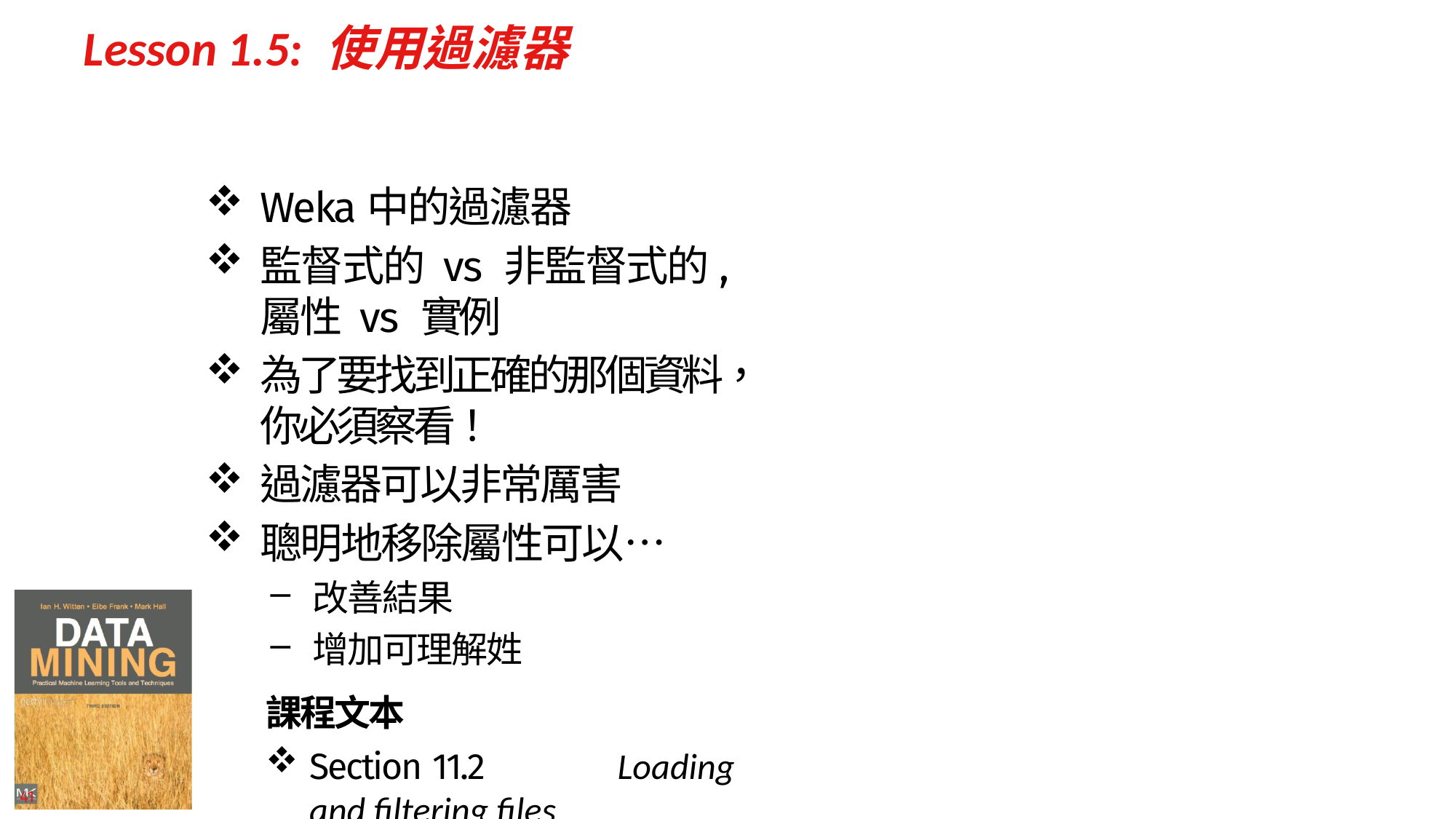

# Lesson 1.5: 使用過濾器
Weka中的過濾器
監督式的 vs 非監督式的,  屬性 vs 實例
為了要找到正確的那個資料，你必須察看！
過濾器可以非常厲害
聰明地移除屬性可以…
改善結果
增加可理解姓
課程文本
Section 11.2	Loading and filtering files

41